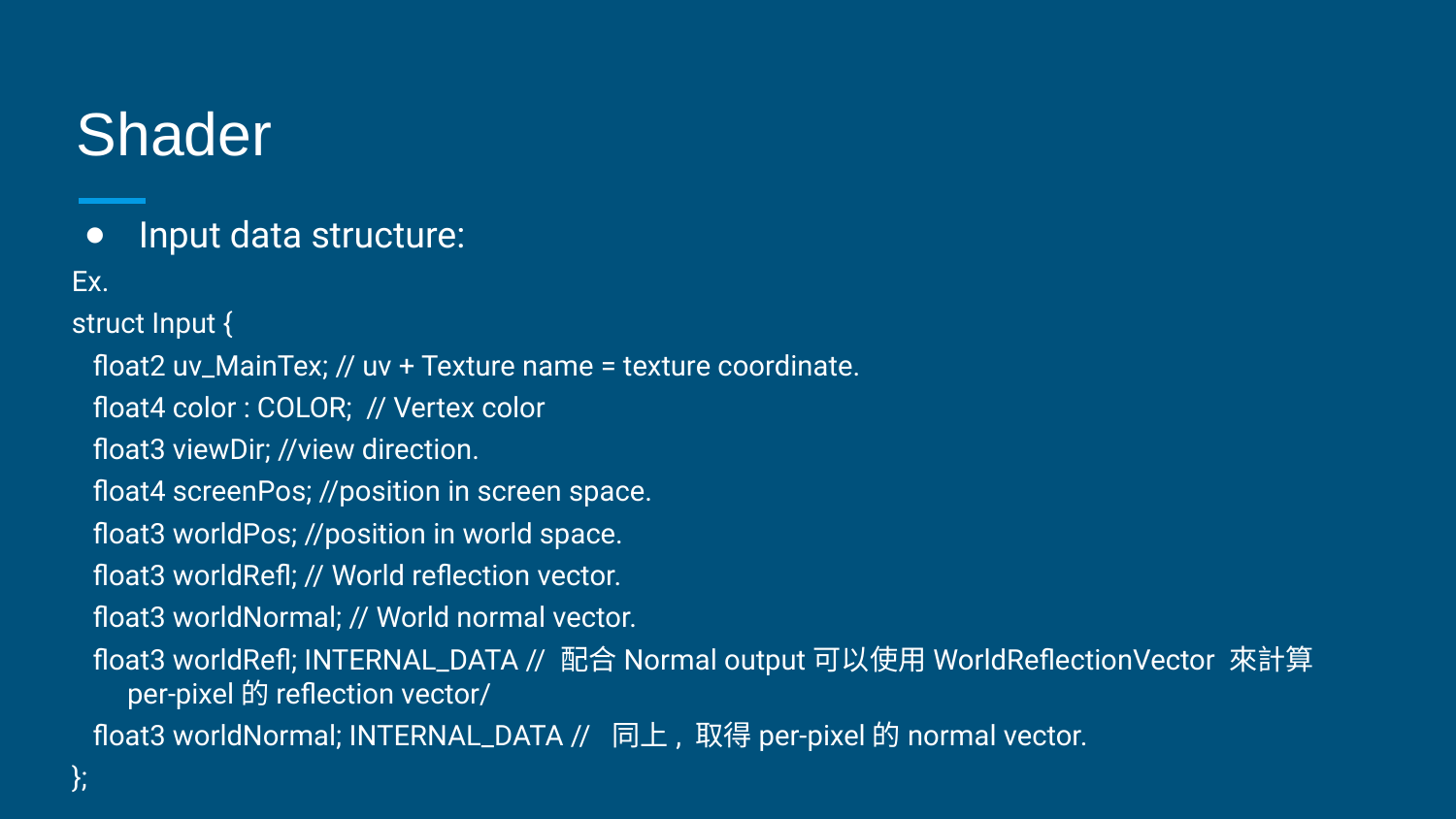

# Shader
Input data structure:
Ex.
struct Input {
   float2 uv_MainTex; // uv + Texture name = texture coordinate.
   float4 color : COLOR;  // Vertex color
   float3 viewDir; //view direction.
   float4 screenPos; //position in screen space.
   float3 worldPos; //position in world space.
   float3 worldRefl; // World reflection vector.
   float3 worldNormal; // World normal vector.
   float3 worldRefl; INTERNAL_DATA // 配合Normal output可以使用WorldReflectionVector 來計算per-pixel的reflection vector/
   float3 worldNormal; INTERNAL_DATA //  同上, 取得per-pixel的normal vector.
};